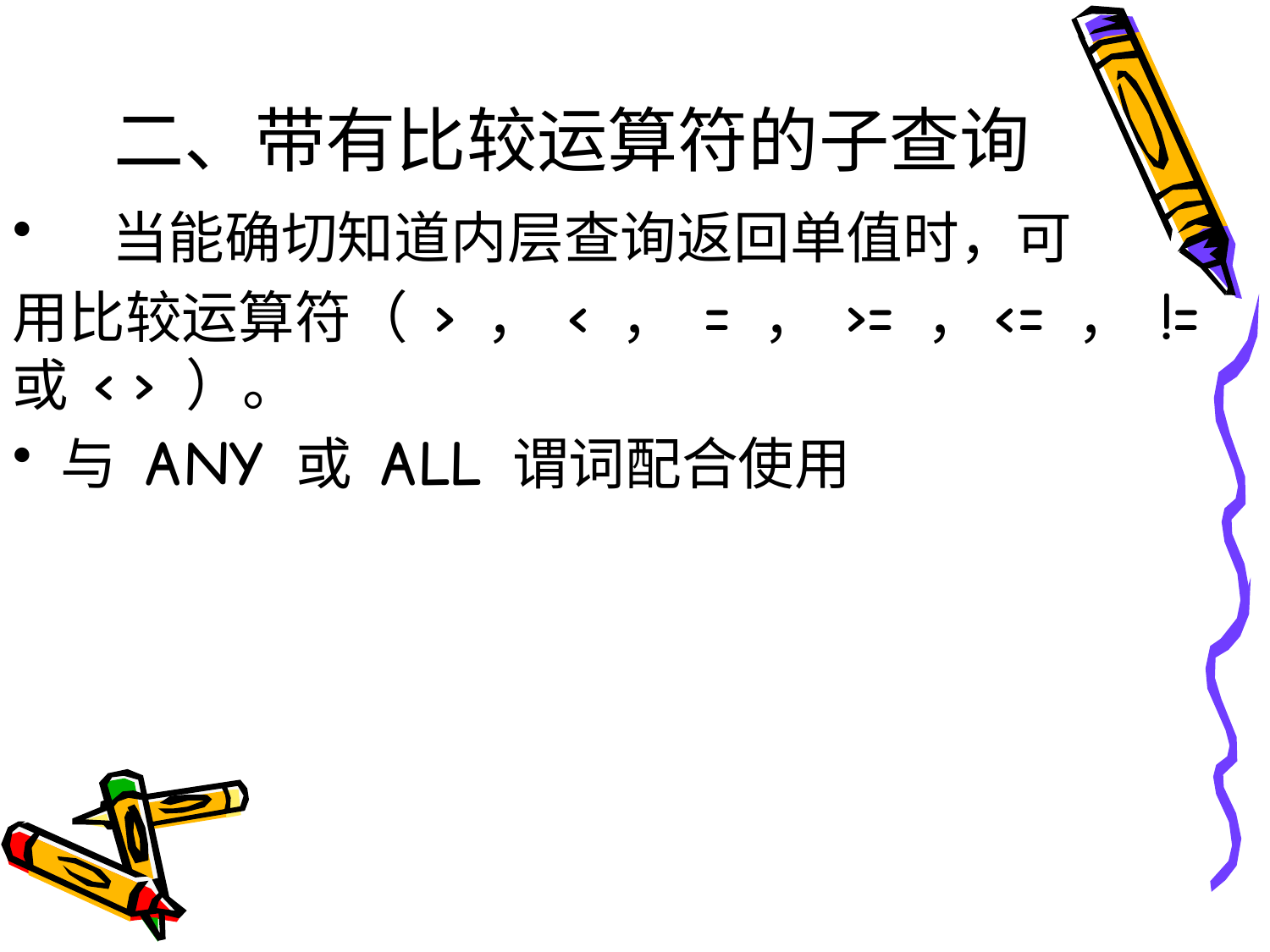

# 二、带有比较运算符的子查询
   当能确切知道内层查询返回单值时，可
用比较运算符（ > ， < ， = ， >= ，<= ， != 或 < > ）。
与 ANY 或 ALL 谓词配合使用